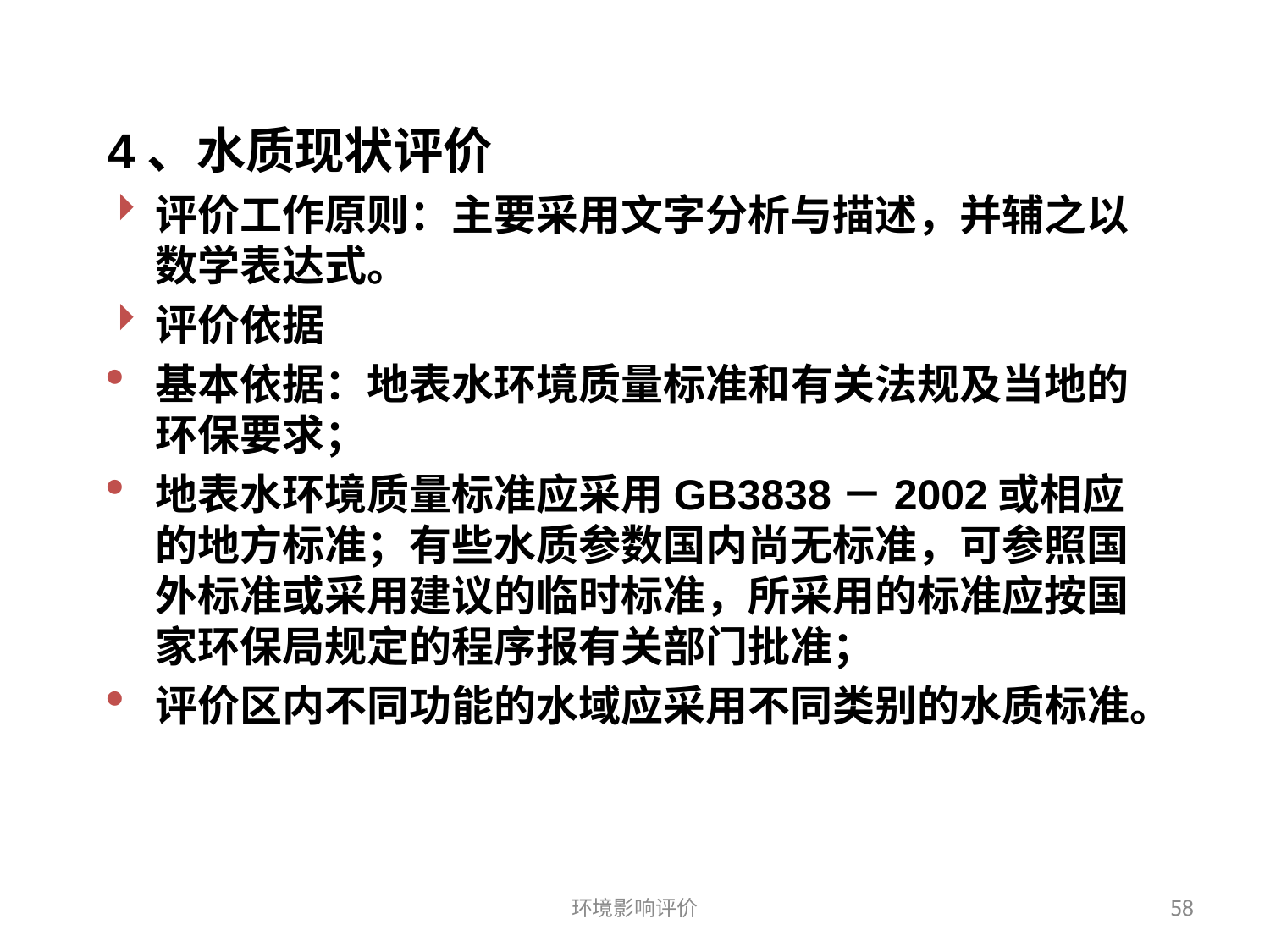

4、水质现状评价
评价工作原则：主要采用文字分析与描述，并辅之以数学表达式。
评价依据
基本依据：地表水环境质量标准和有关法规及当地的环保要求；
地表水环境质量标准应采用GB3838－2002或相应的地方标准；有些水质参数国内尚无标准，可参照国外标准或采用建议的临时标准，所采用的标准应按国家环保局规定的程序报有关部门批准；
评价区内不同功能的水域应采用不同类别的水质标准。
环境影响评价
58